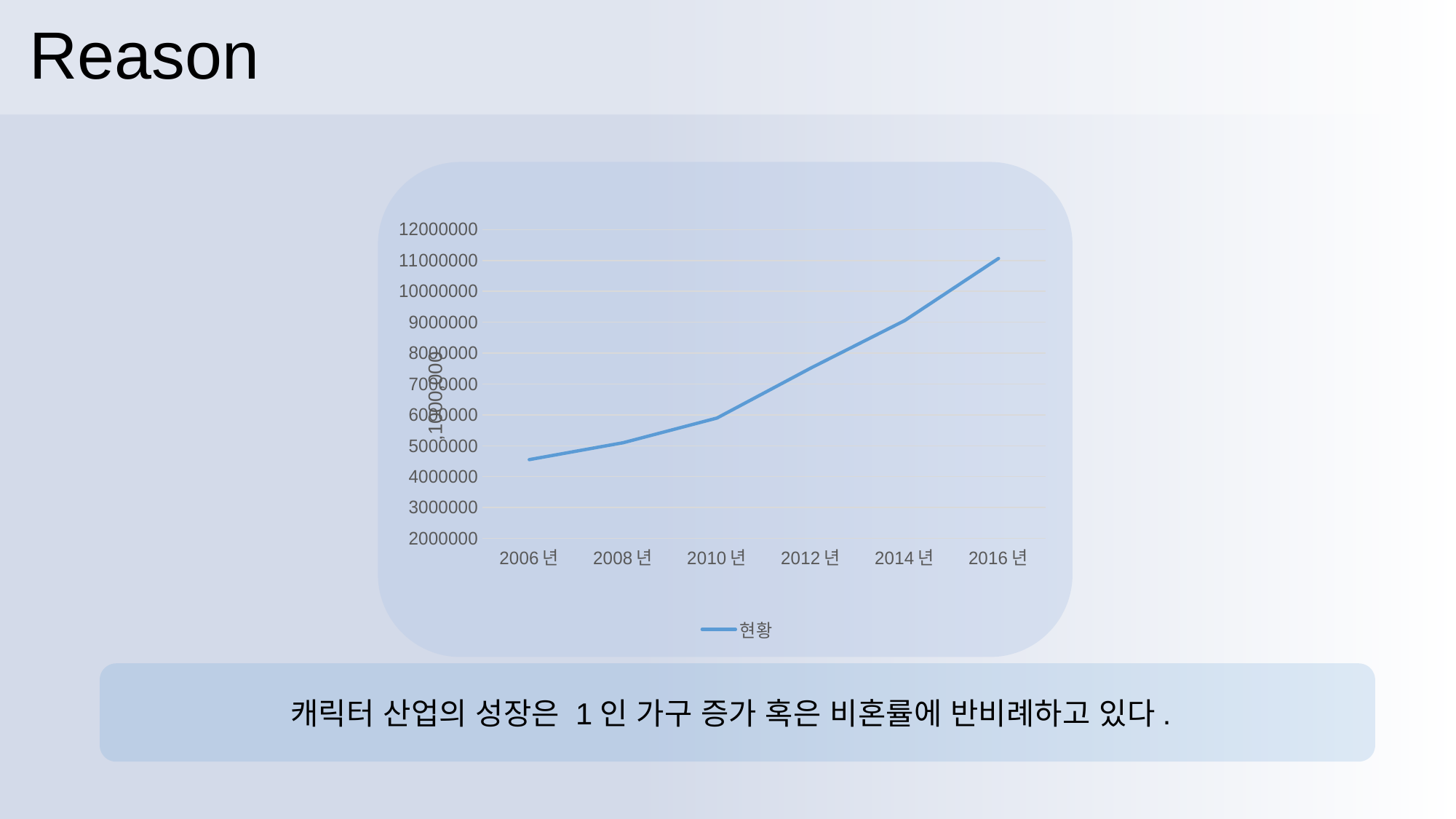

# Reason

### Chart

| Category | 현황 |
|---|---|
| 2006년 | 4550932.0 |
| 2008년 | 5098713.0 |
| 2010년 | 5896897.0 |
| 2012년 | 7517639.0 |
| 2014년 | 9052700.0 |
| 2016년 | 11066197.0 |
캐릭터 산업의 성장은 1인 가구 증가 혹은 비혼률에 반비례하고 있다.